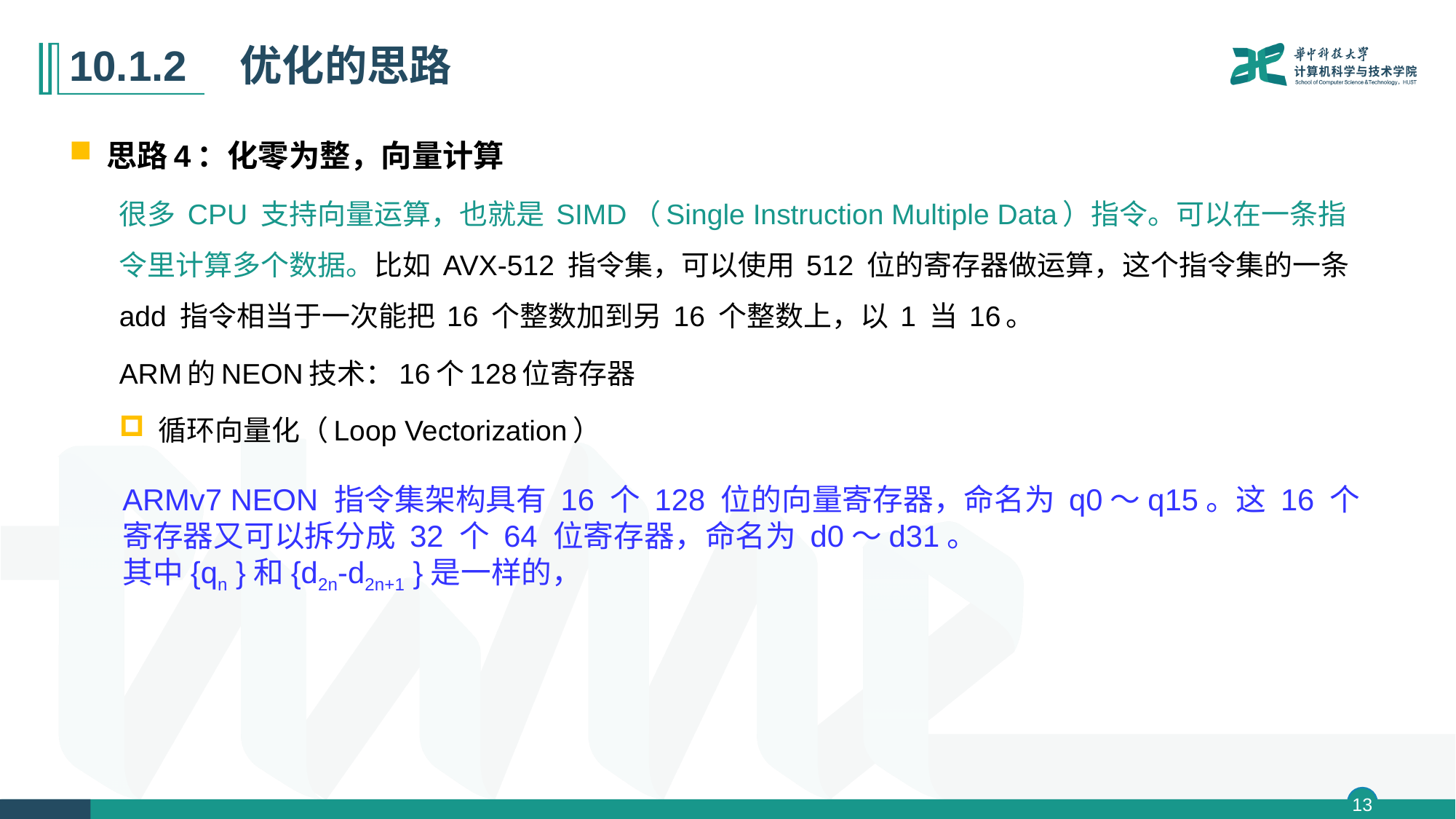

# 10.1.2　优化的思路
思路4：化零为整，向量计算
很多 CPU 支持向量运算，也就是 SIMD（Single Instruction Multiple Data）指令。可以在一条指令里计算多个数据。比如 AVX-512 指令集，可以使用 512 位的寄存器做运算，这个指令集的一条 add 指令相当于一次能把 16 个整数加到另 16 个整数上，以 1 当 16。
ARM的NEON技术：16个128位寄存器
循环向量化（Loop Vectorization）
ARMv7 NEON 指令集架构具有 16 个 128 位的向量寄存器，命名为 q0～q15。这 16 个寄存器又可以拆分成 32 个 64 位寄存器，命名为 d0～d31。
其中{qn }和{d2n-d2n+1 }是一样的，